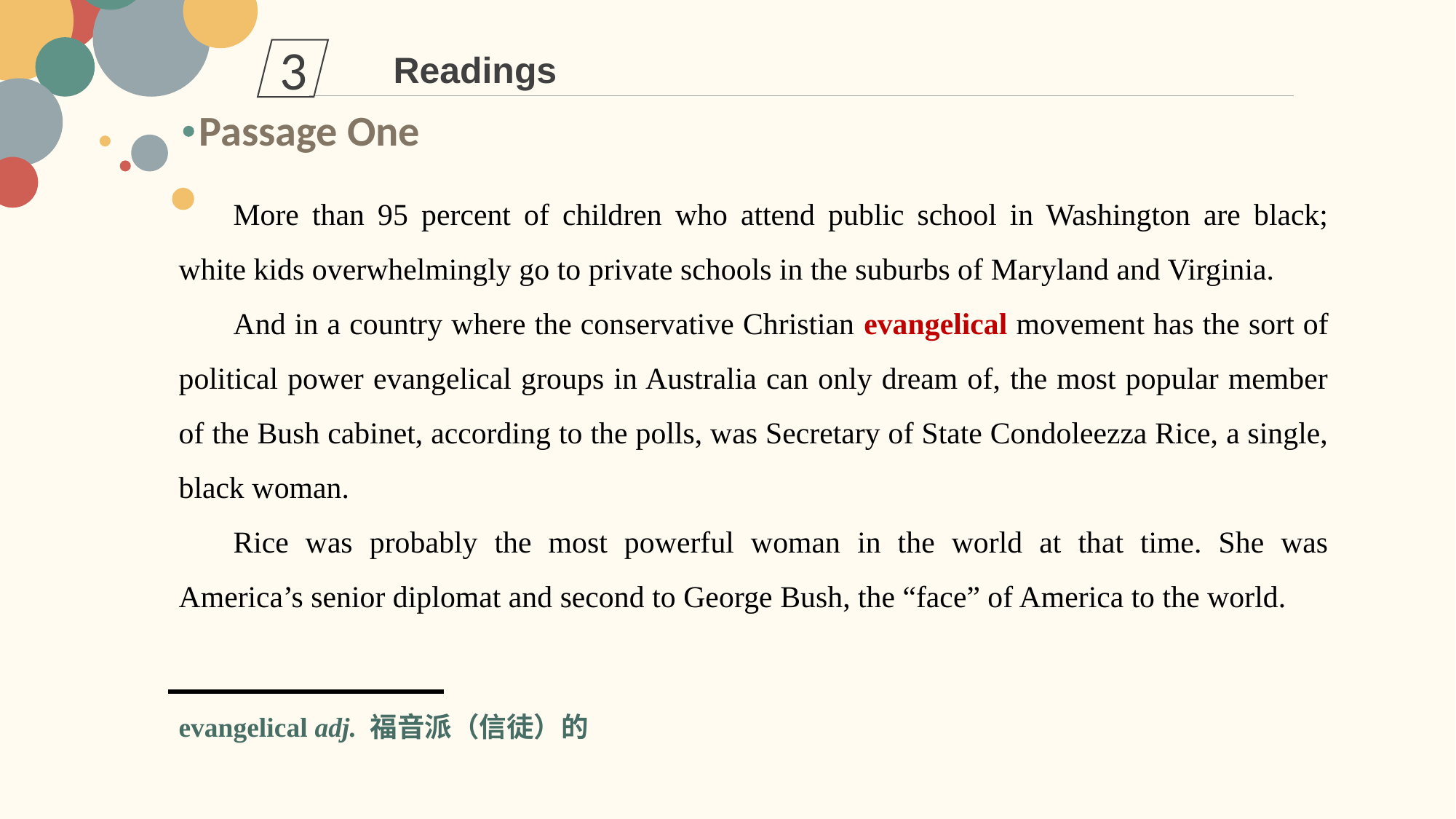

3
Readings
Passage One
More than 95 percent of children who attend public school in Washington are black; white kids overwhelmingly go to private schools in the suburbs of Maryland and Virginia.
And in a country where the conservative Christian evangelical movement has the sort of political power evangelical groups in Australia can only dream of, the most popular member of the Bush cabinet, according to the polls, was Secretary of State Condoleezza Rice, a single, black woman.
Rice was probably the most powerful woman in the world at that time. She was America’s senior diplomat and second to George Bush, the “face” of America to the world.
evangelical adj. 福音派（信徒）的